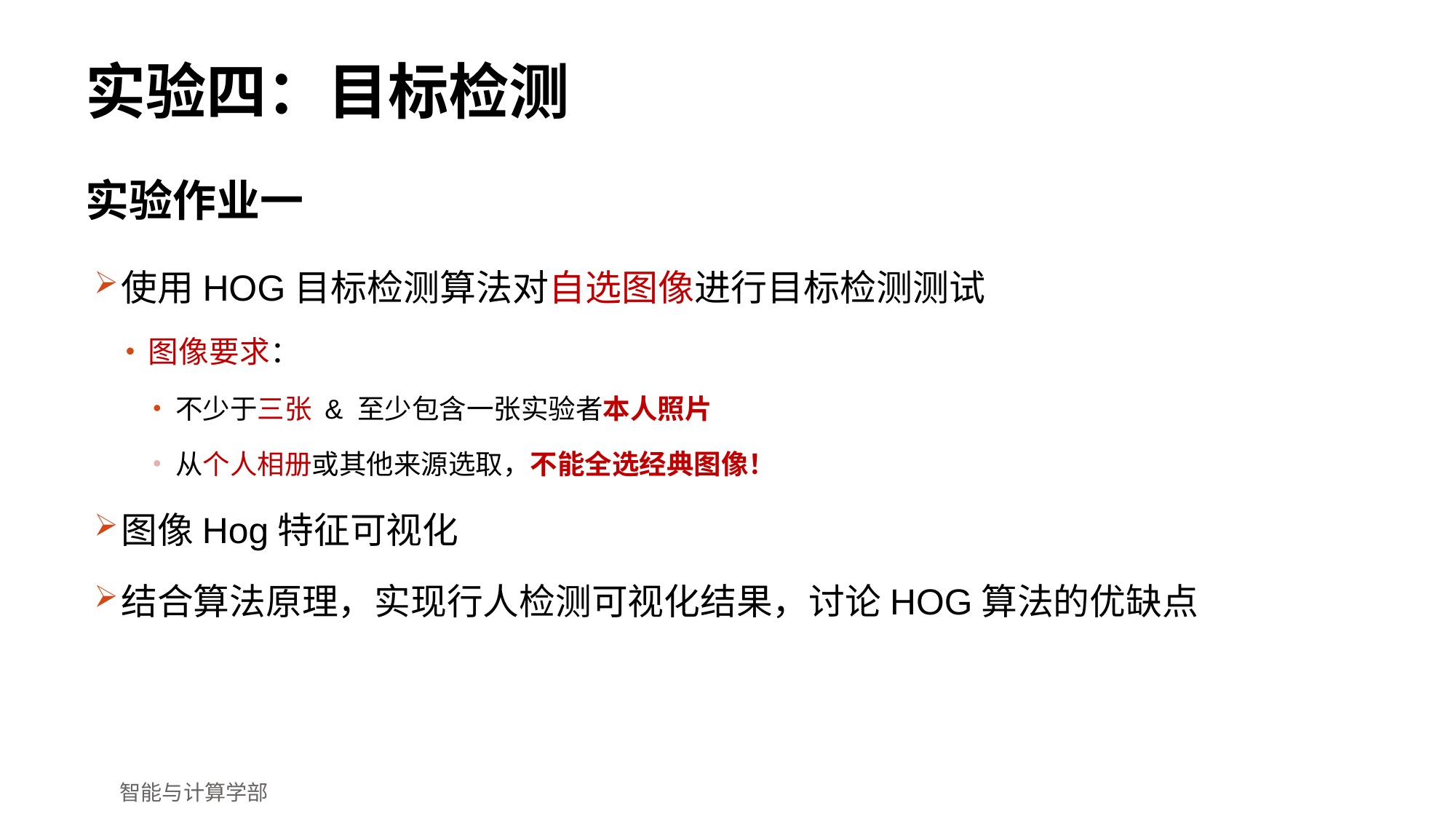

# 实验四：目标检测
实验作业一
使用HOG目标检测算法对自选图像进行目标检测测试
图像要求：
不少于三张 & 至少包含一张实验者本人照片
从个人相册或其他来源选取，不能全选经典图像！
图像Hog特征可视化
结合算法原理，实现行人检测可视化结果，讨论HOG算法的优缺点

39
智能与计算学部